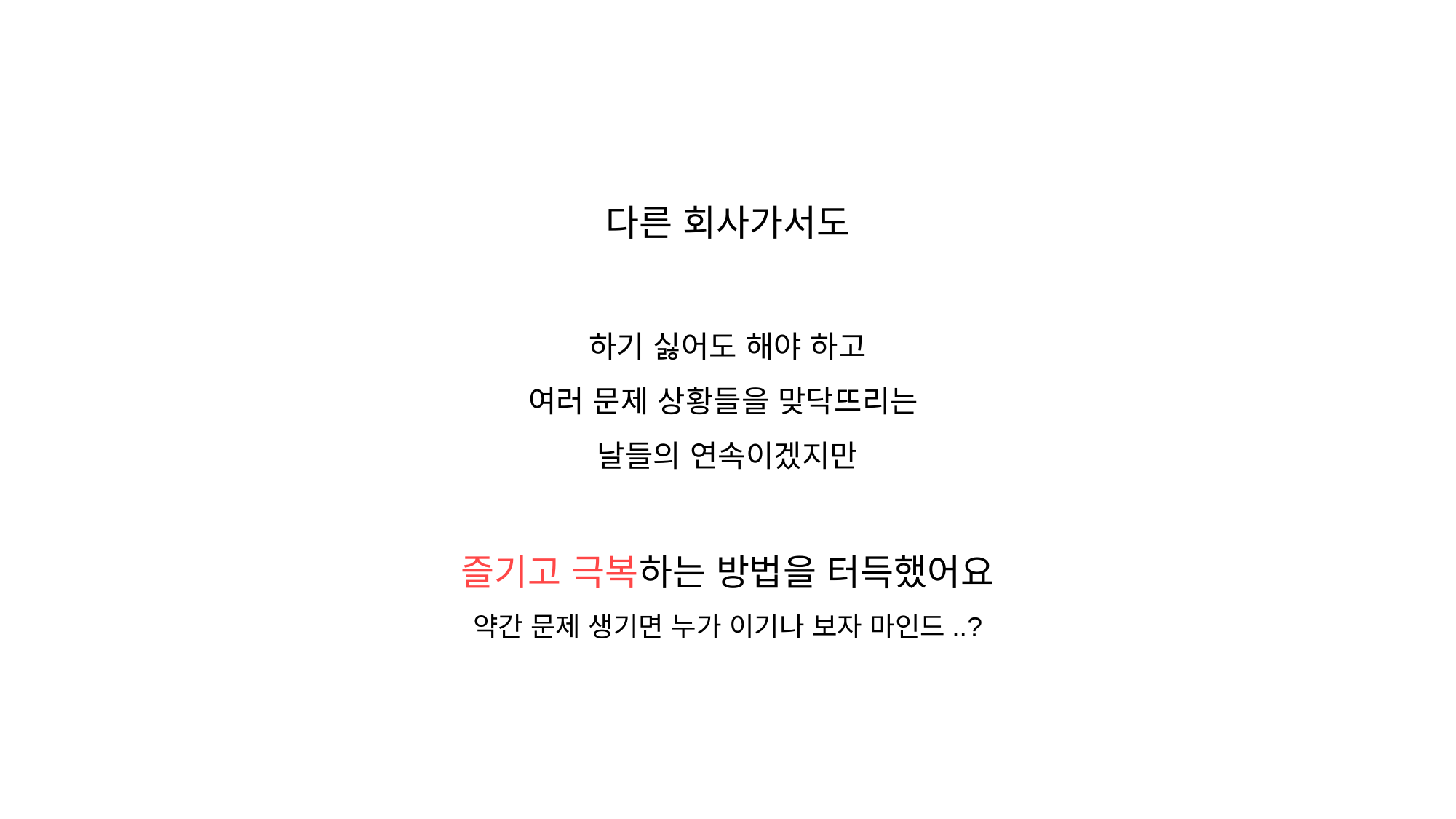

다른 회사가서도

하기 싫어도 해야 하고
여러 문제 상황들을 맞닥뜨리는
날들의 연속이겠지만

즐기고 극복하는 방법을 터득했어요
약간 문제 생기면 누가 이기나 보자 마인드..?